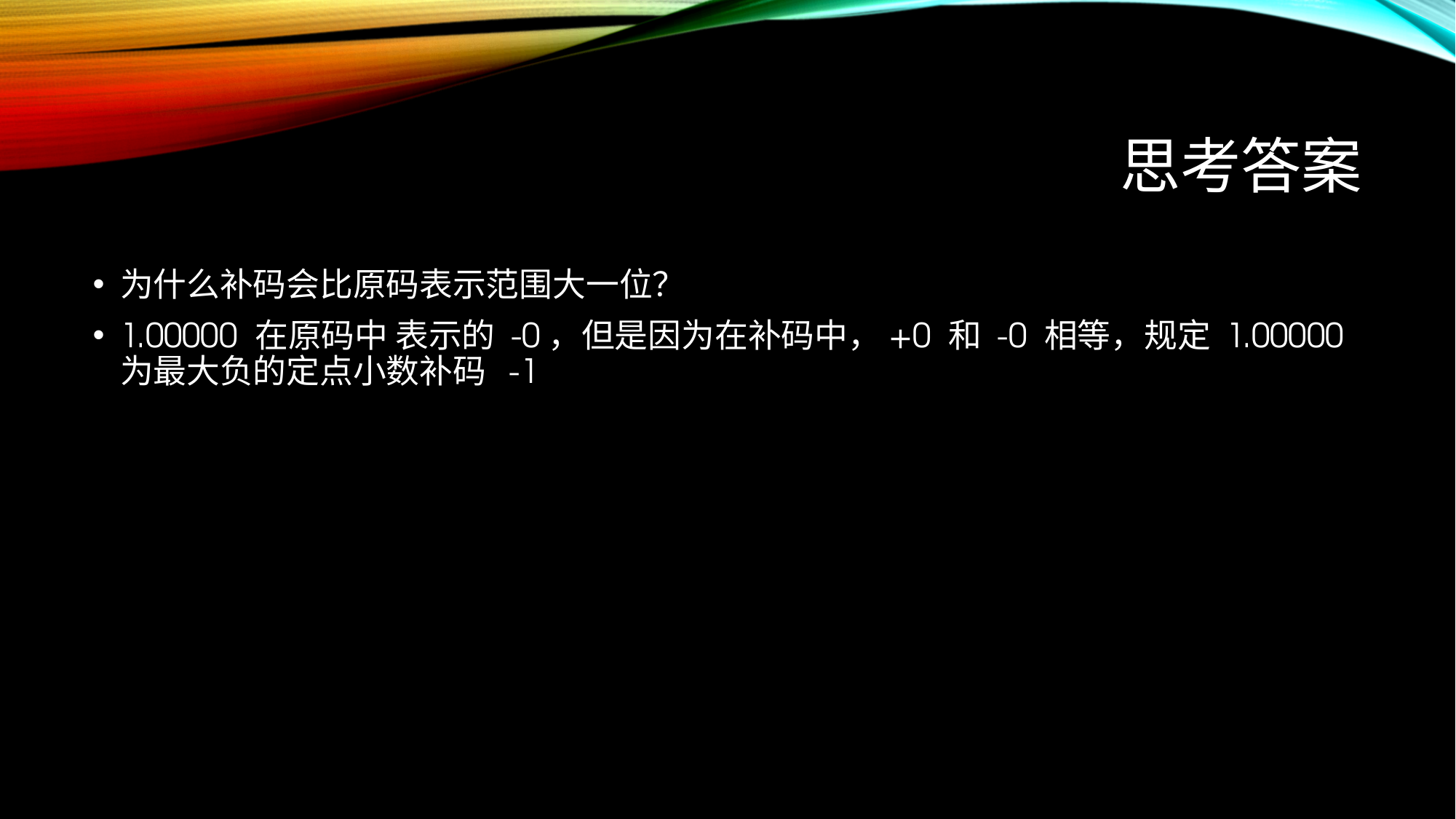

# 思考答案
为什么补码会比原码表示范围大一位？
1.00000 在原码中 表示的 -0，但是因为在补码中，+0 和 -0 相等，规定 1.00000 为最大负的定点小数补码  -1